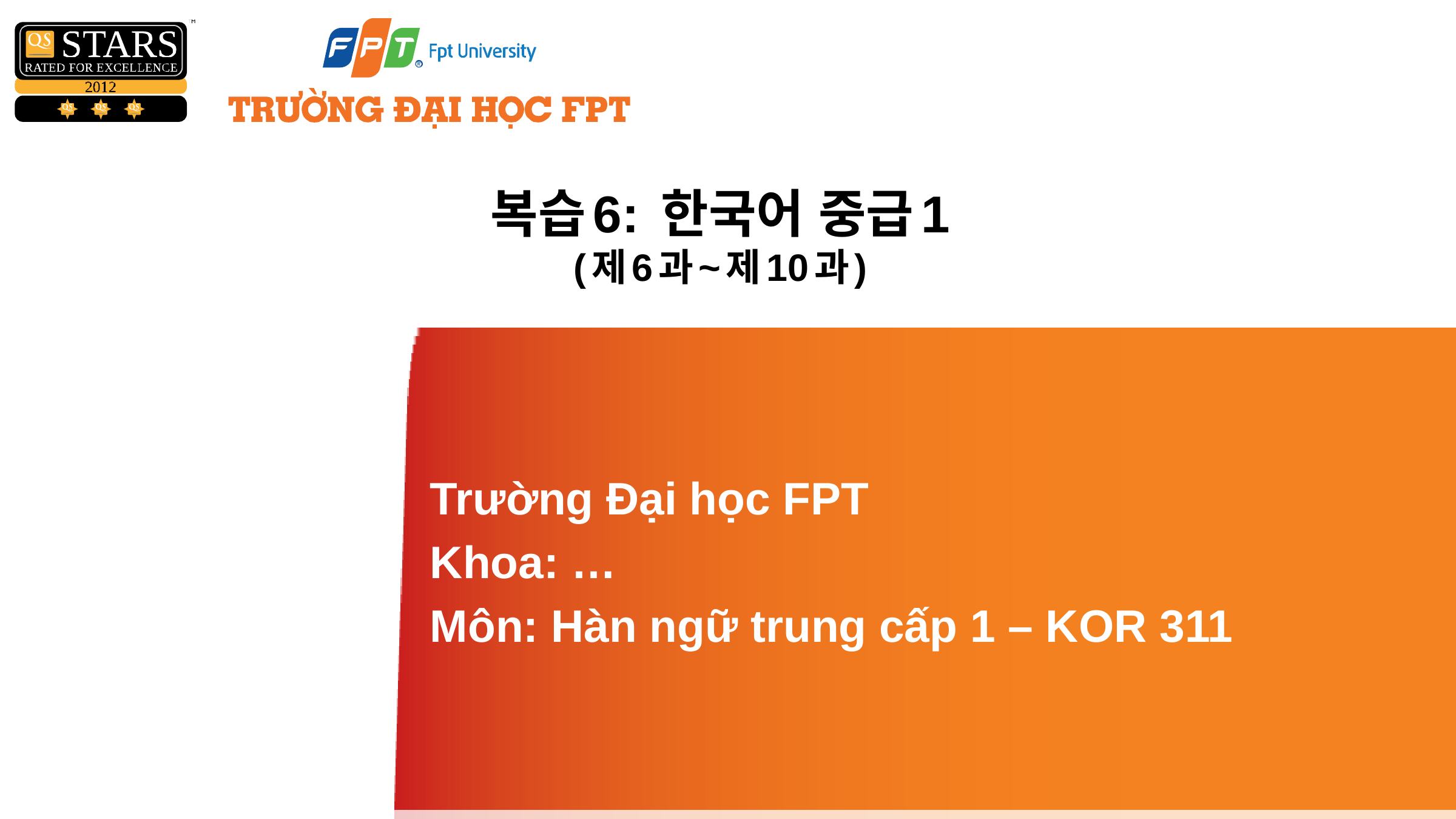

# 복습6: 한국어 중급1 (제6과~제10과)
Trường Đại học FPT
Khoa: …
Môn: Hàn ngữ trung cấp 1 – KOR 311